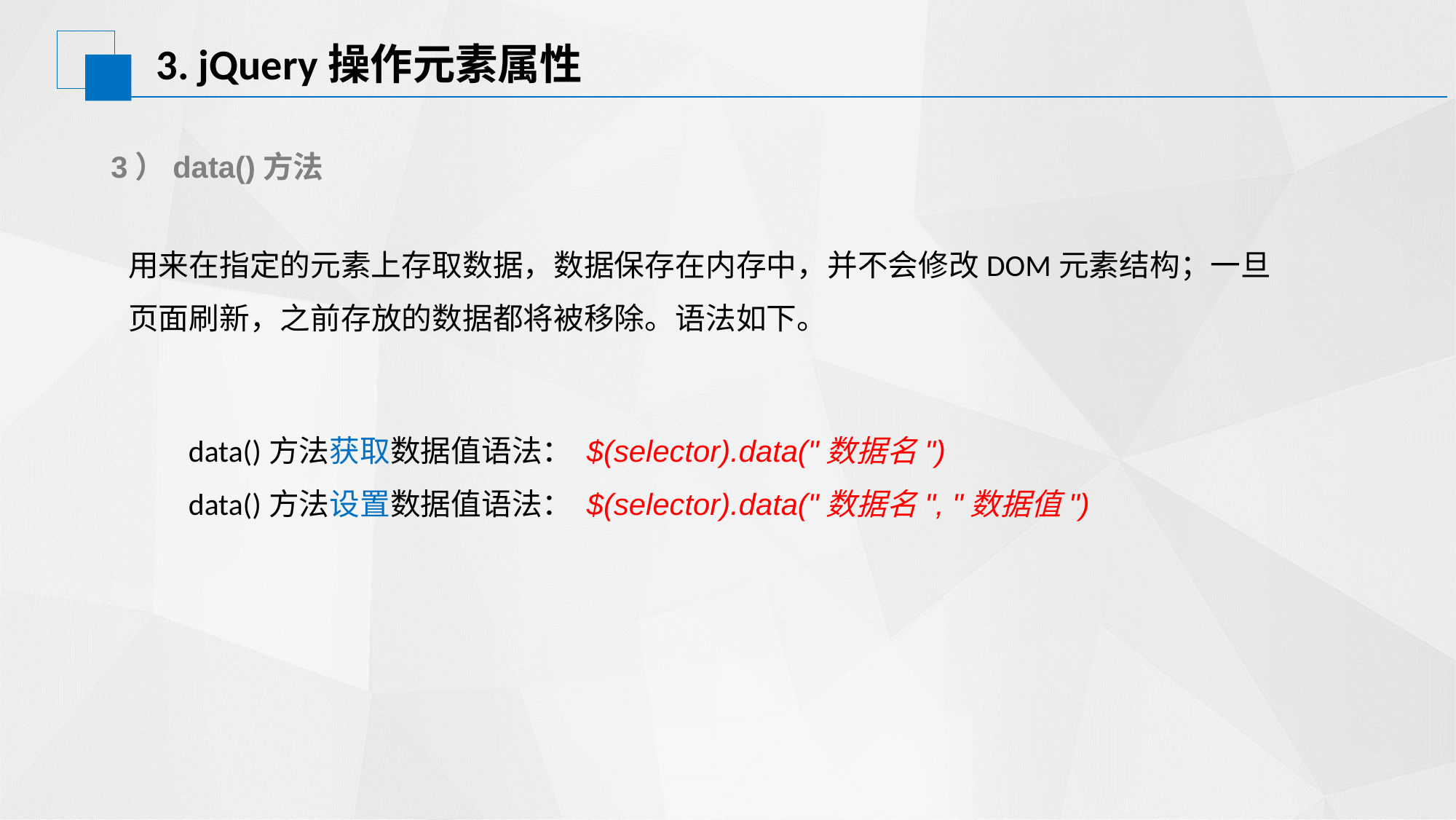

# 3. jQuery操作元素属性
3）data()方法
用来在指定的元素上存取数据，数据保存在内存中，并不会修改DOM元素结构；一旦页面刷新，之前存放的数据都将被移除。语法如下。
data()方法获取数据值语法： $(selector).data("数据名")
data()方法设置数据值语法： $(selector).data("数据名", "数据值")